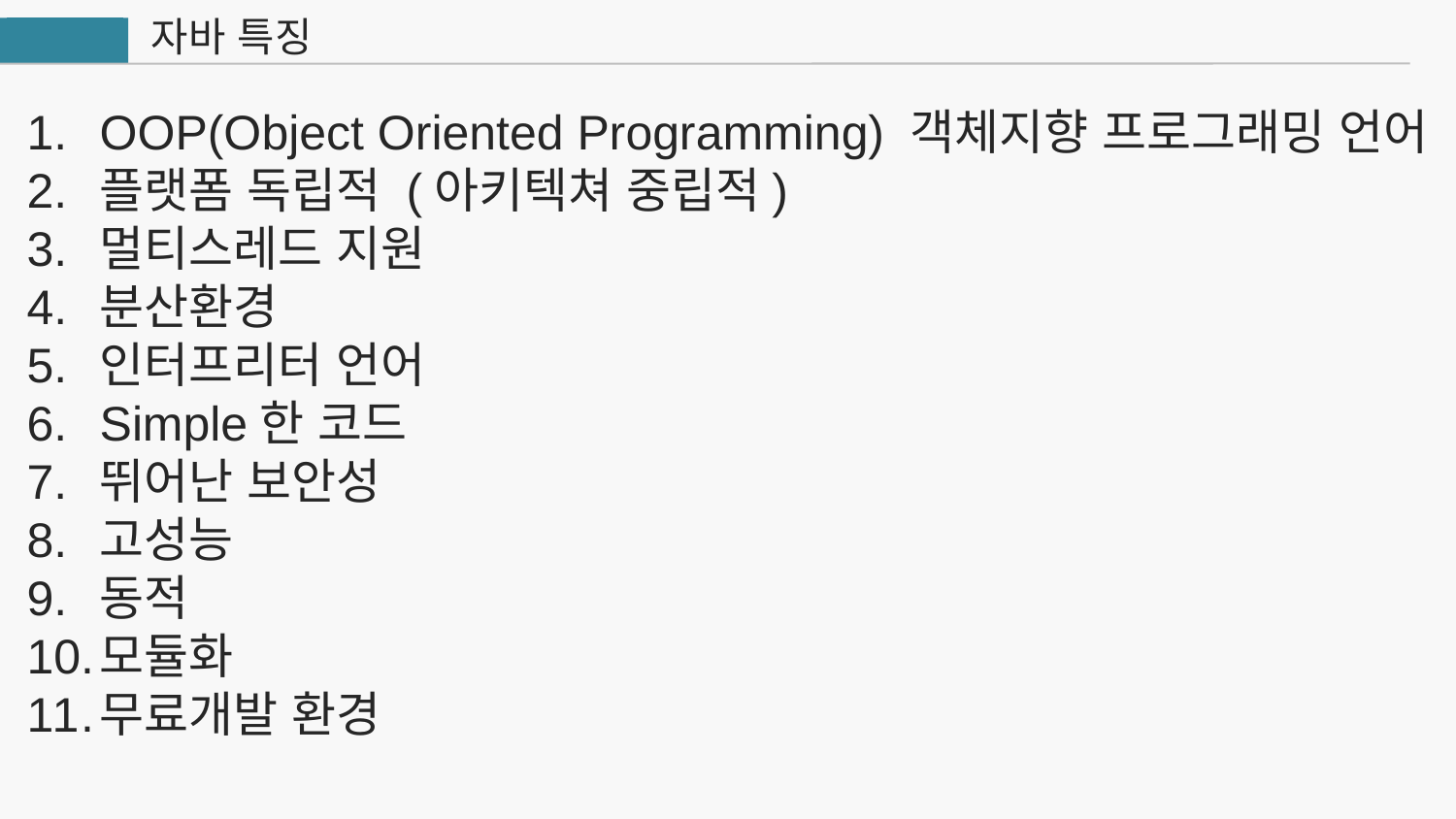

자바 특징

Java
OOP(Object Oriented Programming) 객체지향 프로그래밍 언어
플랫폼 독립적 (아키텍쳐 중립적)
멀티스레드 지원
분산환경
인터프리터 언어
Simple한 코드
뛰어난 보안성
고성능
동적
모듈화
무료개발 환경